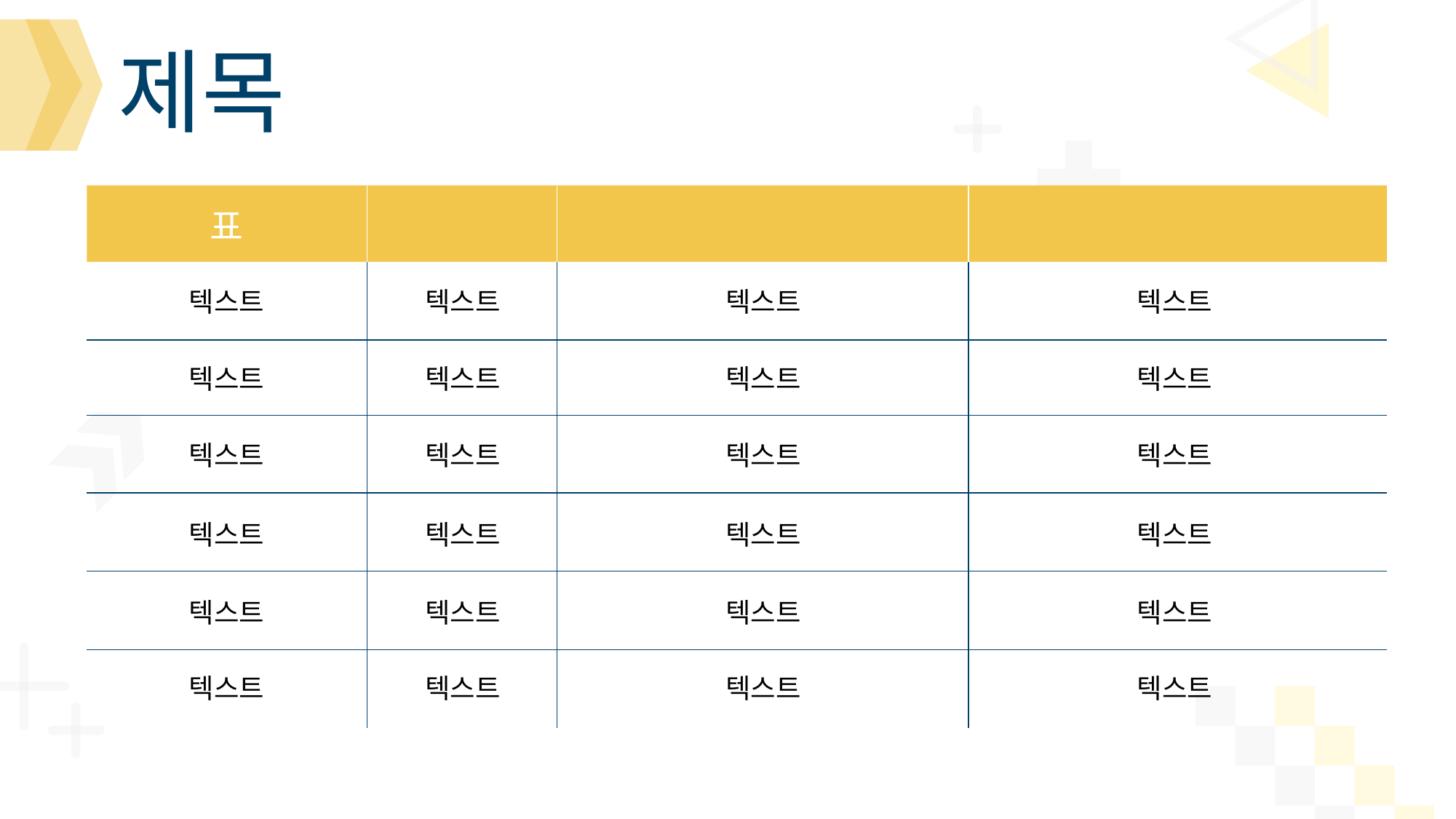

제목

표
텍스트
텍스트
텍스트
텍스트
텍스트
텍스트
텍스트
텍스트

텍스트
텍스트
텍스트
텍스트

텍스트
텍스트
텍스트
텍스트
텍스트
텍스트
텍스트
텍스트
텍스트
텍스트
텍스트
텍스트